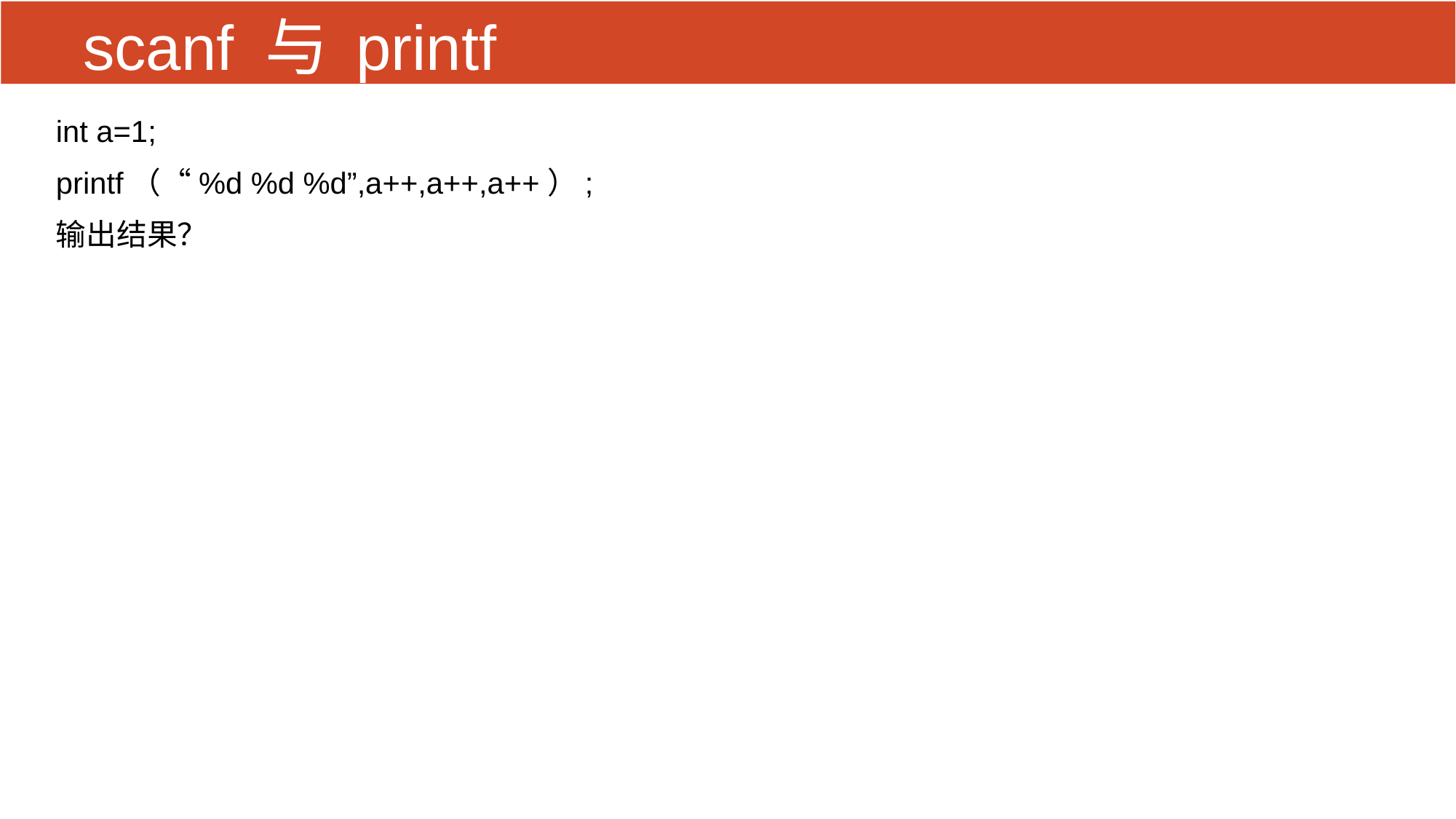

# scanf 与 printf
int a=1;
printf（“%d %d %d”,a++,a++,a++）;
输出结果？